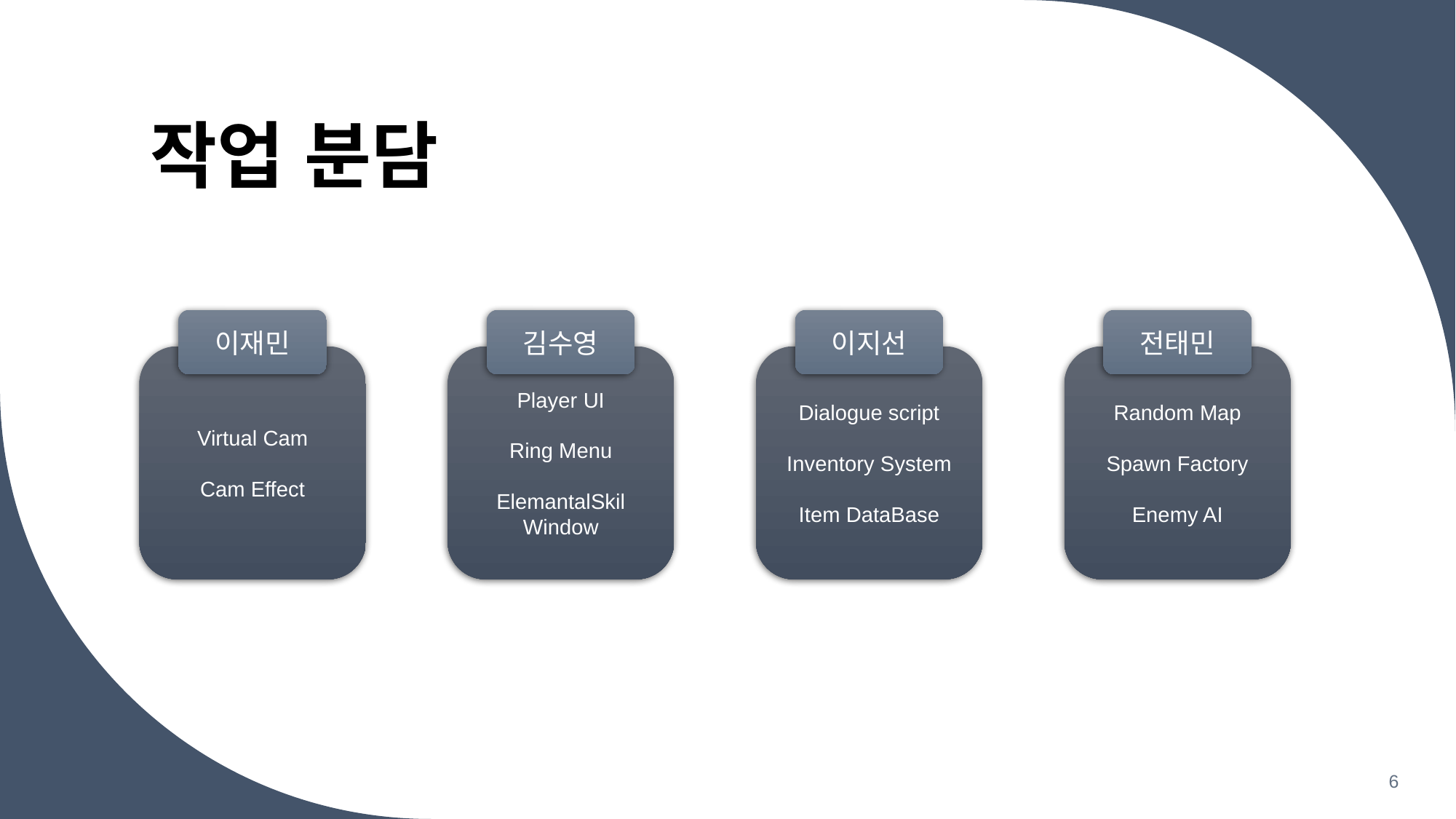

# 작업 분담
이재민
Virtual Cam

Cam Effect
김수영
Player UI

Ring Menu

ElemantalSkil Window
이지선
Dialogue script

Inventory System

Item DataBase
전태민
Random Map

Spawn Factory

Enemy AI
6